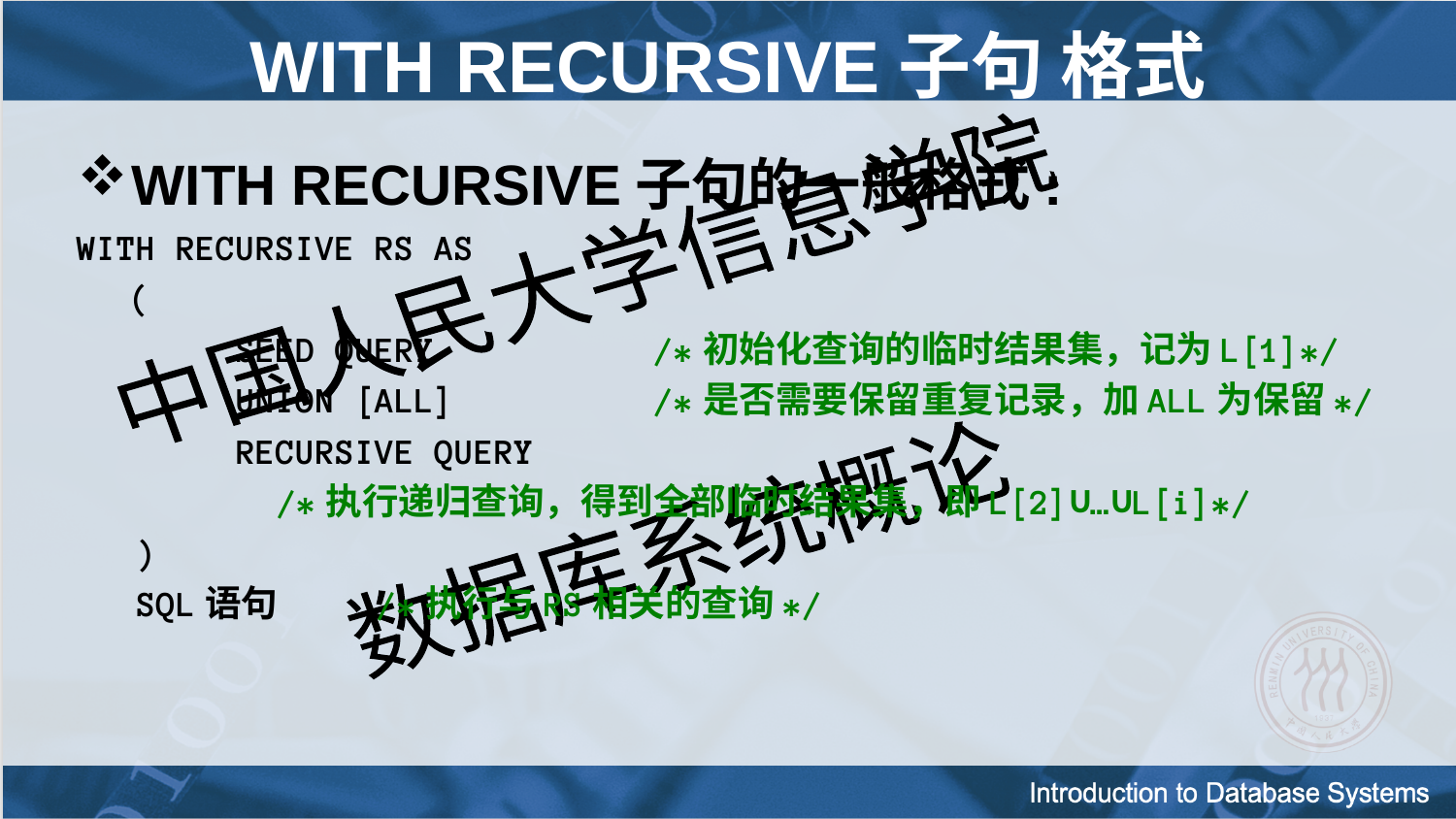

WITH RECURSIVE子句 格式
WITH RECURSIVE子句的一般格式:
WITH RECURSIVE RS AS
    (
        SEED QUERY           /*初始化查询的临时结果集，记为L[1]*/
        UNION [ALL]          /*是否需要保留重复记录，加ALL为保留*/
        RECURSIVE QUERY
		/*执行递归查询，得到全部临时结果集，即L[2]∪…∪L[i]*/
   )
   SQL语句           /*执行与RS相关的查询*/